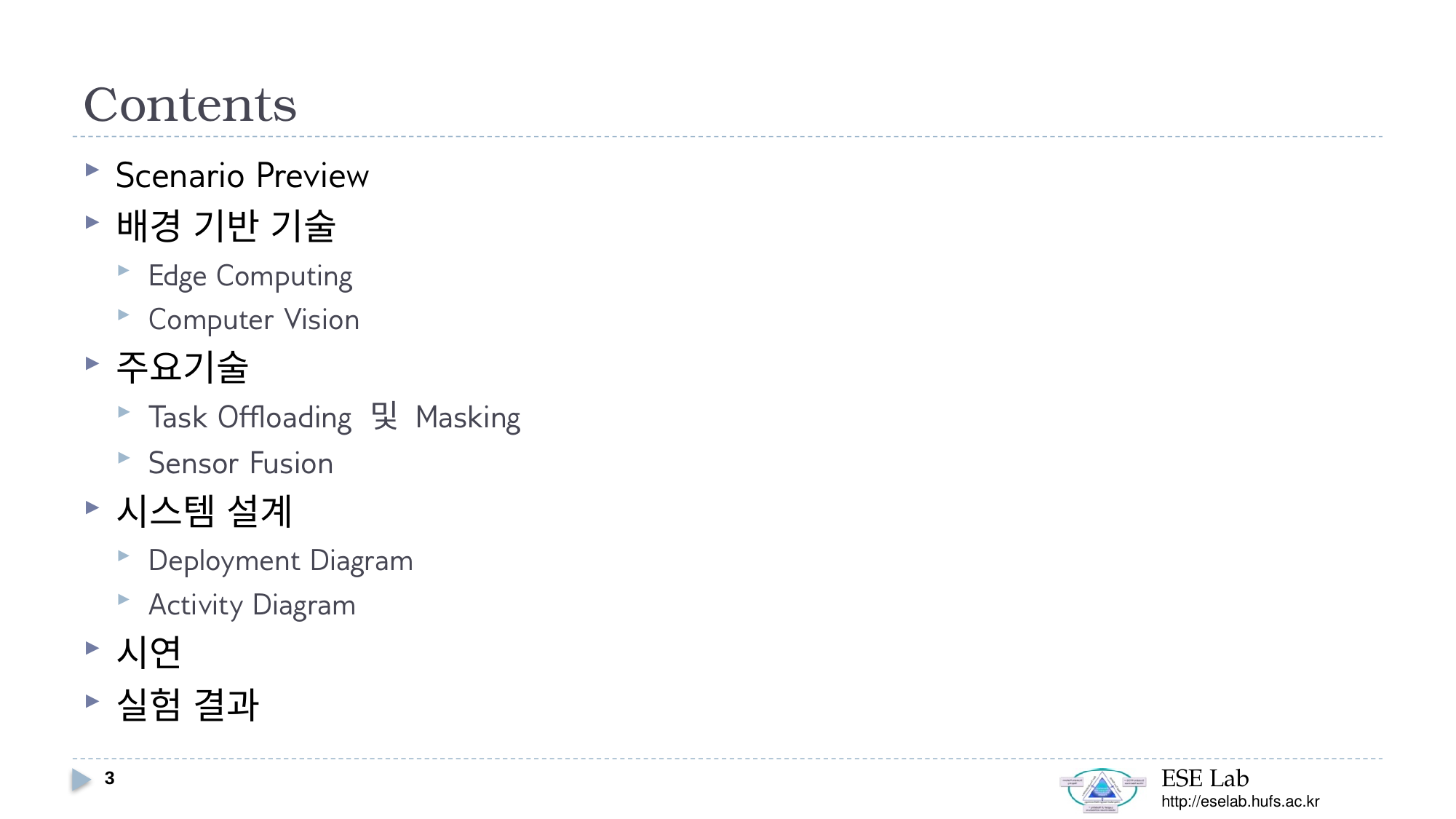

# Contents
Scenario Preview
배경 기반 기술
Edge Computing
Computer Vision
주요기술
Task Offloading 및 Masking
Sensor Fusion
시스템 설계
Deployment Diagram
Activity Diagram
시연
실험 결과